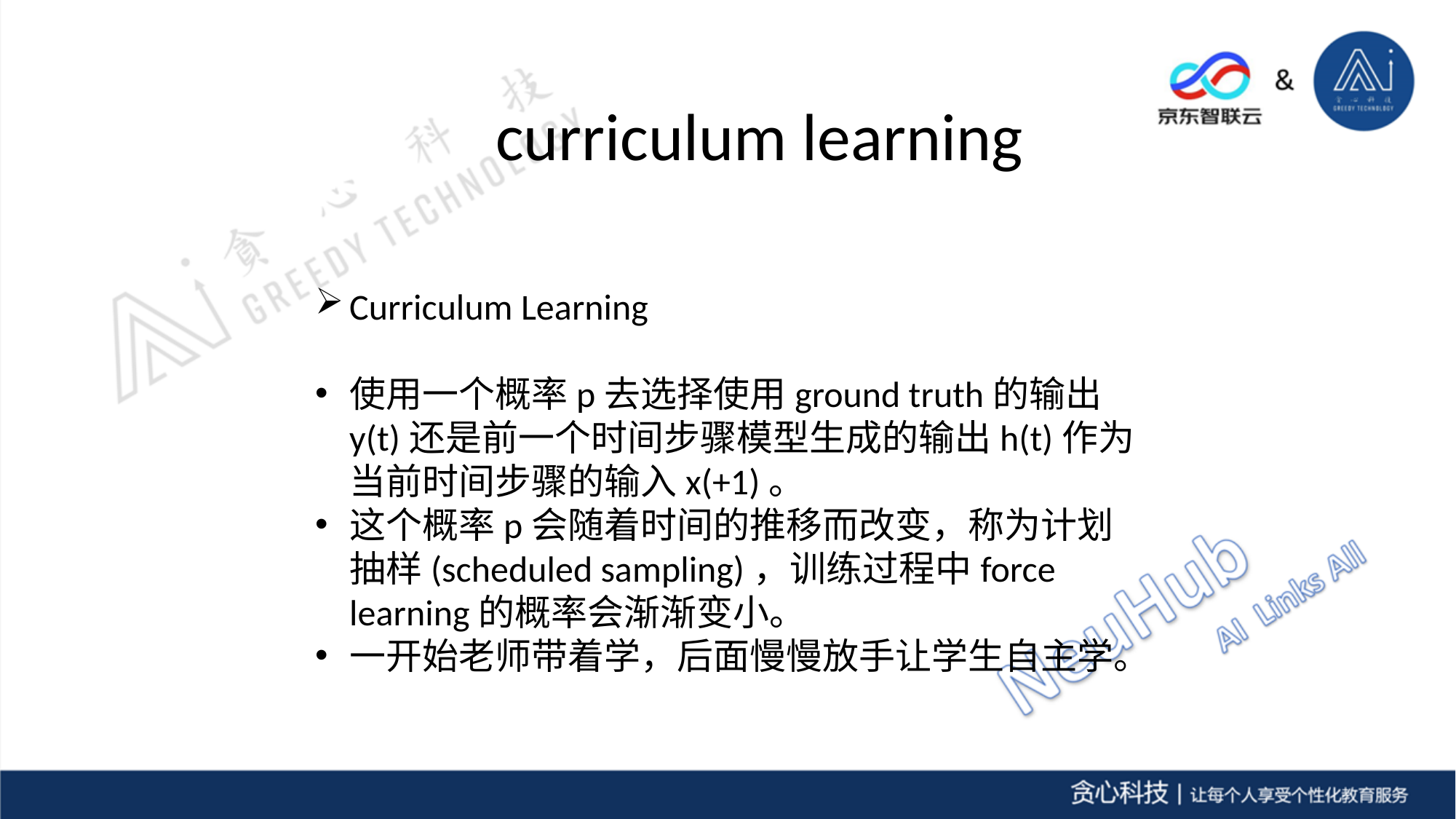

#
curriculum learning

Curriculum Learning

使用一个概率p去选择使用ground truth的输出y(t)还是前一个时间步骤模型生成的输出h(t)作为当前时间步骤的输入x(+1)。
这个概率p会随着时间的推移而改变，称为计划抽样(scheduled sampling)，训练过程中force learning的概率会渐渐变小。
一开始老师带着学，后面慢慢放手让学生自主学。

32